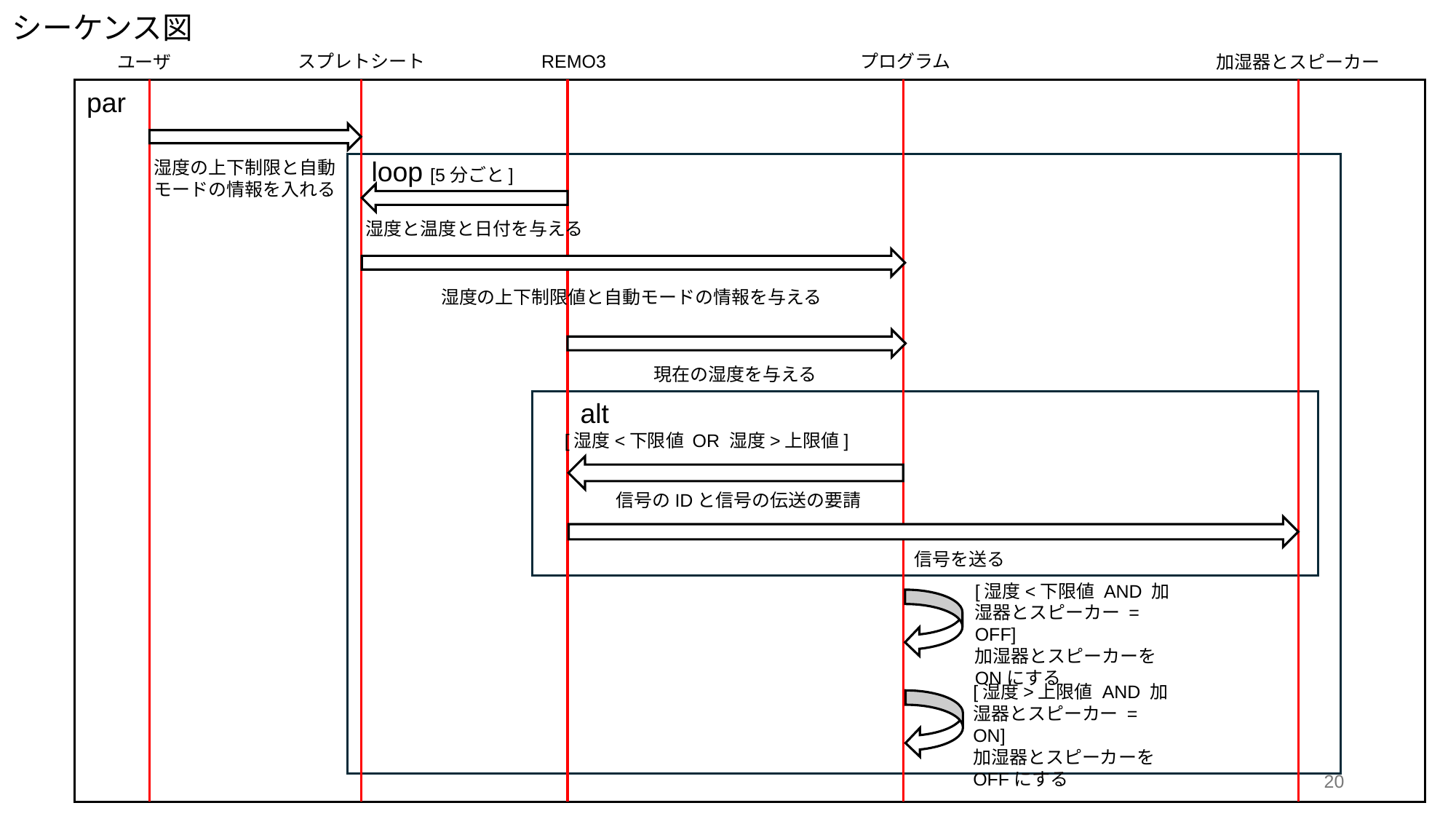

シーケンス図
プログラム
スプレトシート
REMO3
加湿器とスピーカー
ユーザ

par

loop
湿度の上下制限と自動モードの情報を入れる

[5分ごと]

湿度と温度と日付を与える

湿度の上下制限値と自動モードの情報を与える

現在の湿度を与える
alt

[湿度<下限値 OR 湿度>上限値]

信号のIDと信号の伝送の要請

信号を送る
[湿度<下限値 AND 加湿器とスピーカー = OFF]
加湿器とスピーカーをONにする

[湿度>上限値 AND 加湿器とスピーカー = ON]
加湿器とスピーカーをOFFにする

20